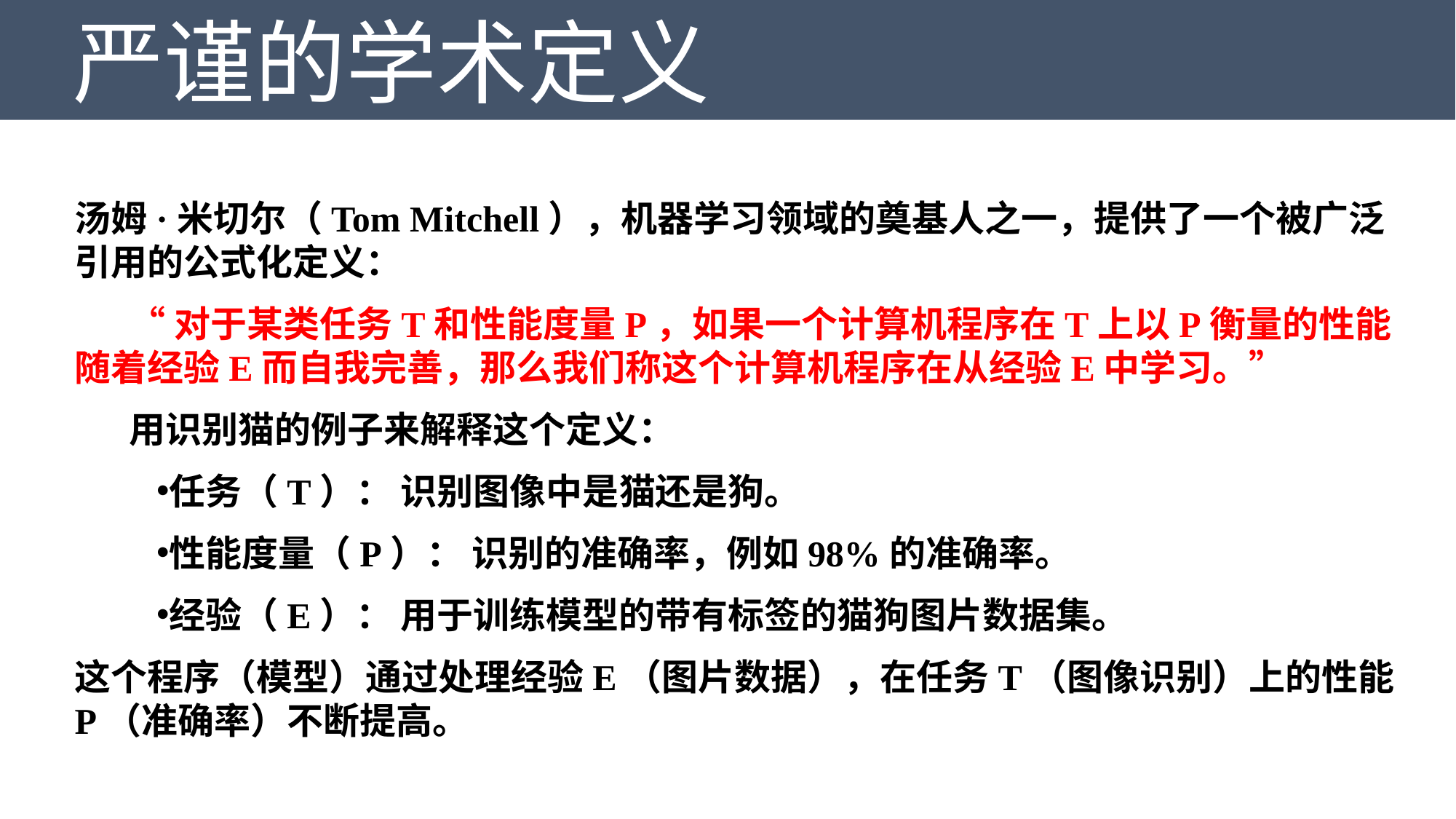

严谨的学术定义
汤姆·米切尔（Tom Mitchell），机器学习领域的奠基人之一，提供了一个被广泛引用的公式化定义：
“对于某类任务T和性能度量P，如果一个计算机程序在T上以P衡量的性能随着经验E而自我完善，那么我们称这个计算机程序在从经验E中学习。”
用识别猫的例子来解释这个定义：
任务（T）： 识别图像中是猫还是狗。
性能度量（P）： 识别的准确率，例如98%的准确率。
经验（E）： 用于训练模型的带有标签的猫狗图片数据集。
这个程序（模型）通过处理经验E（图片数据），在任务T（图像识别）上的性能P（准确率）不断提高。